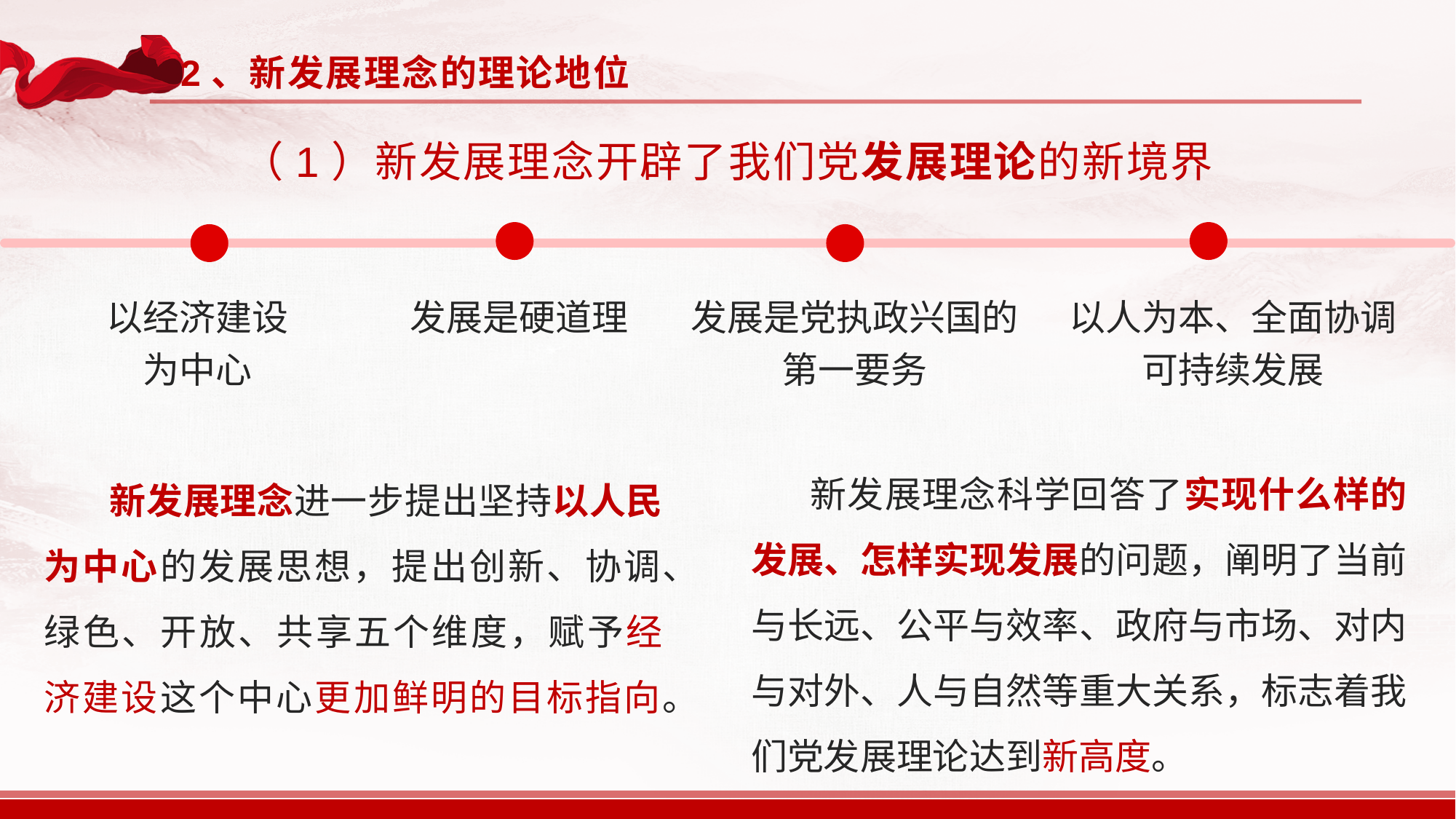

2、新发展理念的理论地位
（1）新发展理念开辟了我们党发展理论的新境界

发展是硬道理
发展是党执政兴国的
第一要务
以经济建设
为中心
以人为本、全面协调
可持续发展

 新发展理念科学回答了实现什么样的发展、怎样实现发展的问题，阐明了当前与长远、公平与效率、政府与市场、对内与对外、人与自然等重大关系，标志着我们党发展理论达到新高度。
  新发展理念进一步提出坚持以人民为中心的发展思想，提出创新、协调、绿色、开放、共享五个维度，赋予经济建设这个中心更加鲜明的目标指向。